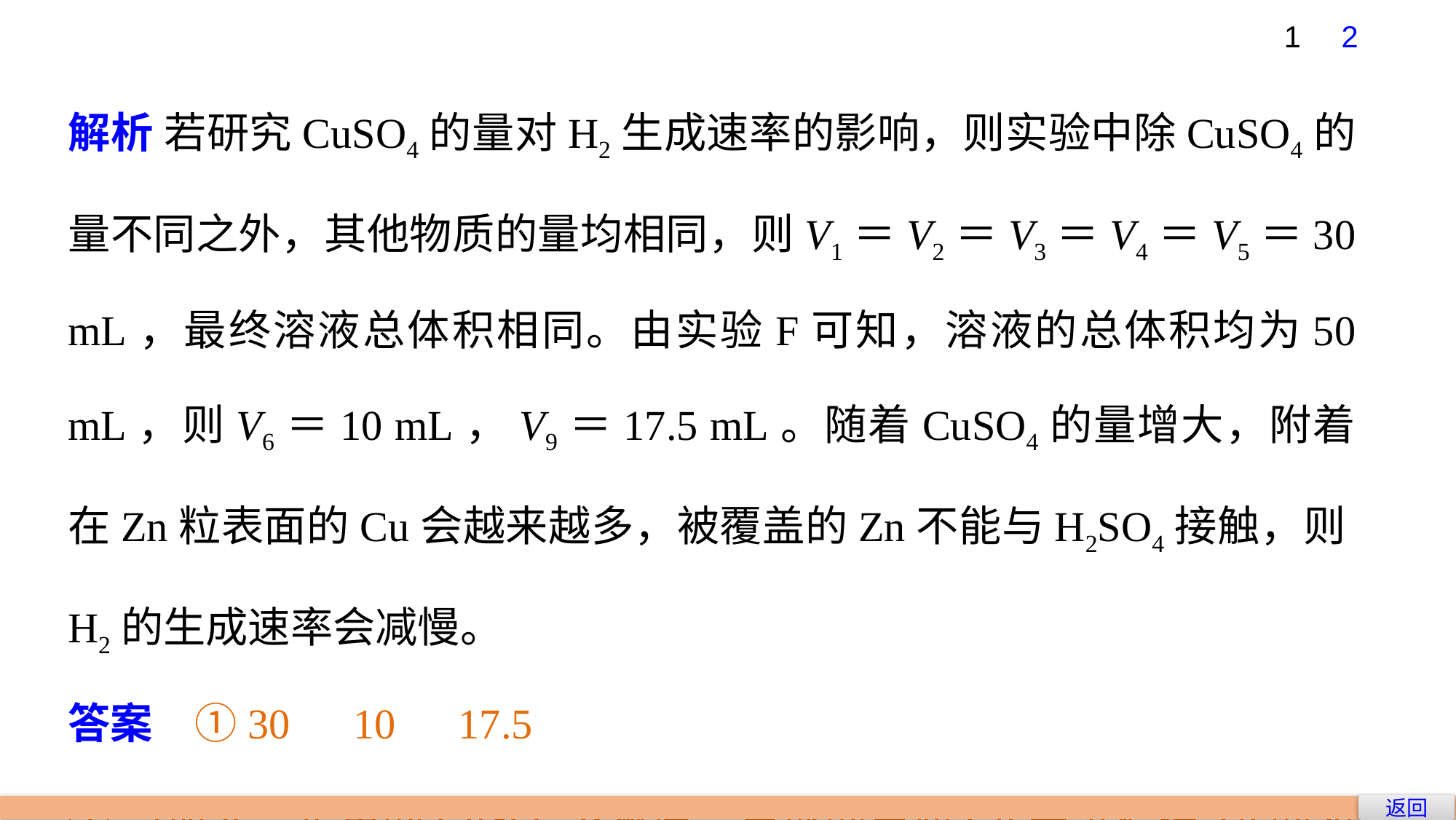

1
2
解析 若研究CuSO4的量对H2生成速率的影响，则实验中除CuSO4的量不同之外，其他物质的量均相同，则V1＝V2＝V3＝V4＝V5＝30 mL，最终溶液总体积相同。由实验F可知，溶液的总体积均为50 mL，则V6＝10 mL，V9＝17.5 mL。随着CuSO4的量增大，附着在Zn粒表面的Cu会越来越多，被覆盖的Zn不能与H2SO4接触，则H2的生成速率会减慢。
答案　①30　10　17.5
②当加入一定量的CuSO4溶液后，生成的单质Cu会沉积在Zn的表面，减少了Zn与溶液的接触面积
返回